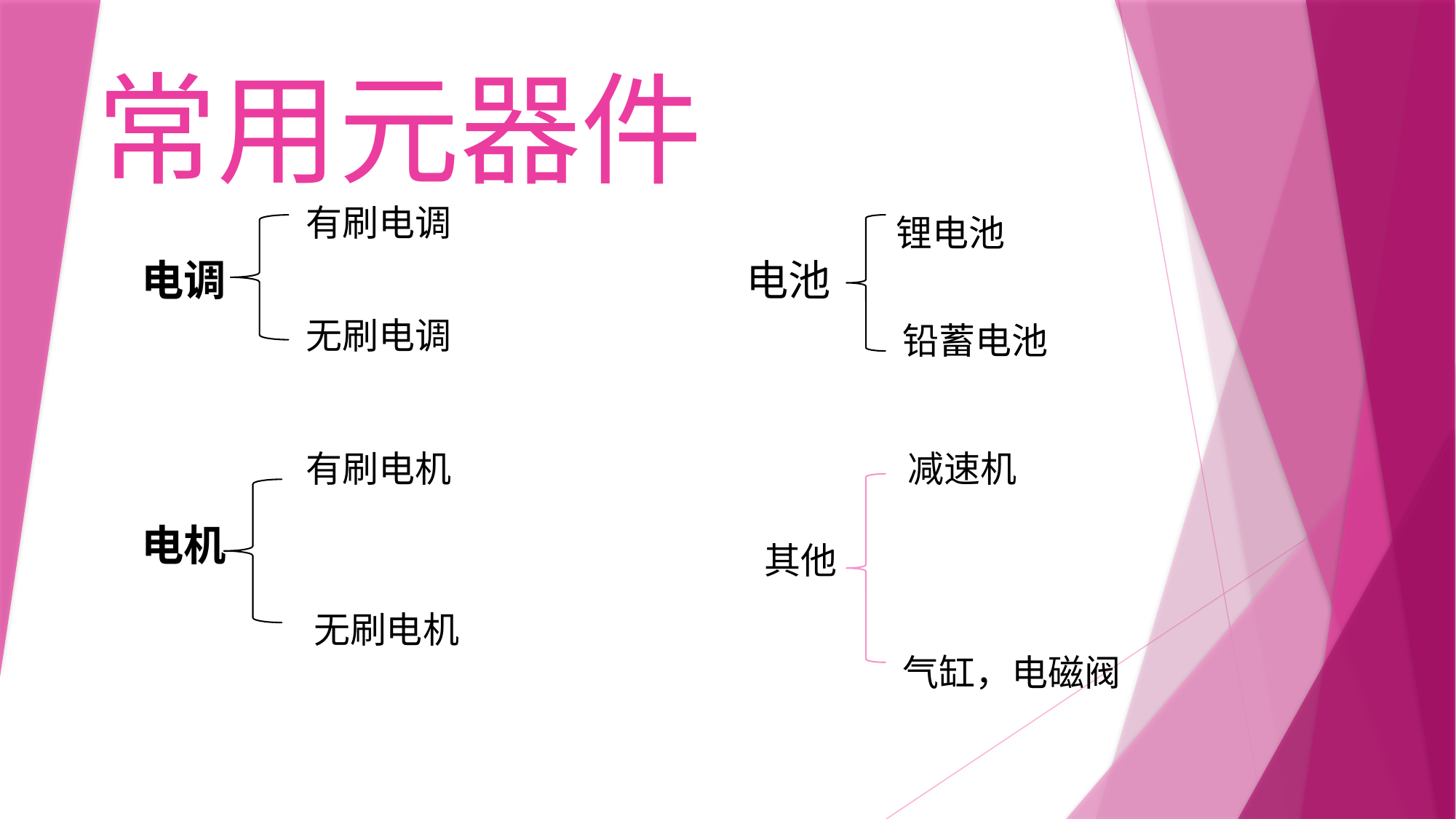

# 常用元器件
有刷电调
锂电池

电调

电机

电池
无刷电调
铅蓄电池
减速机
有刷电机

  其他
无刷电机
气缸，电磁阀